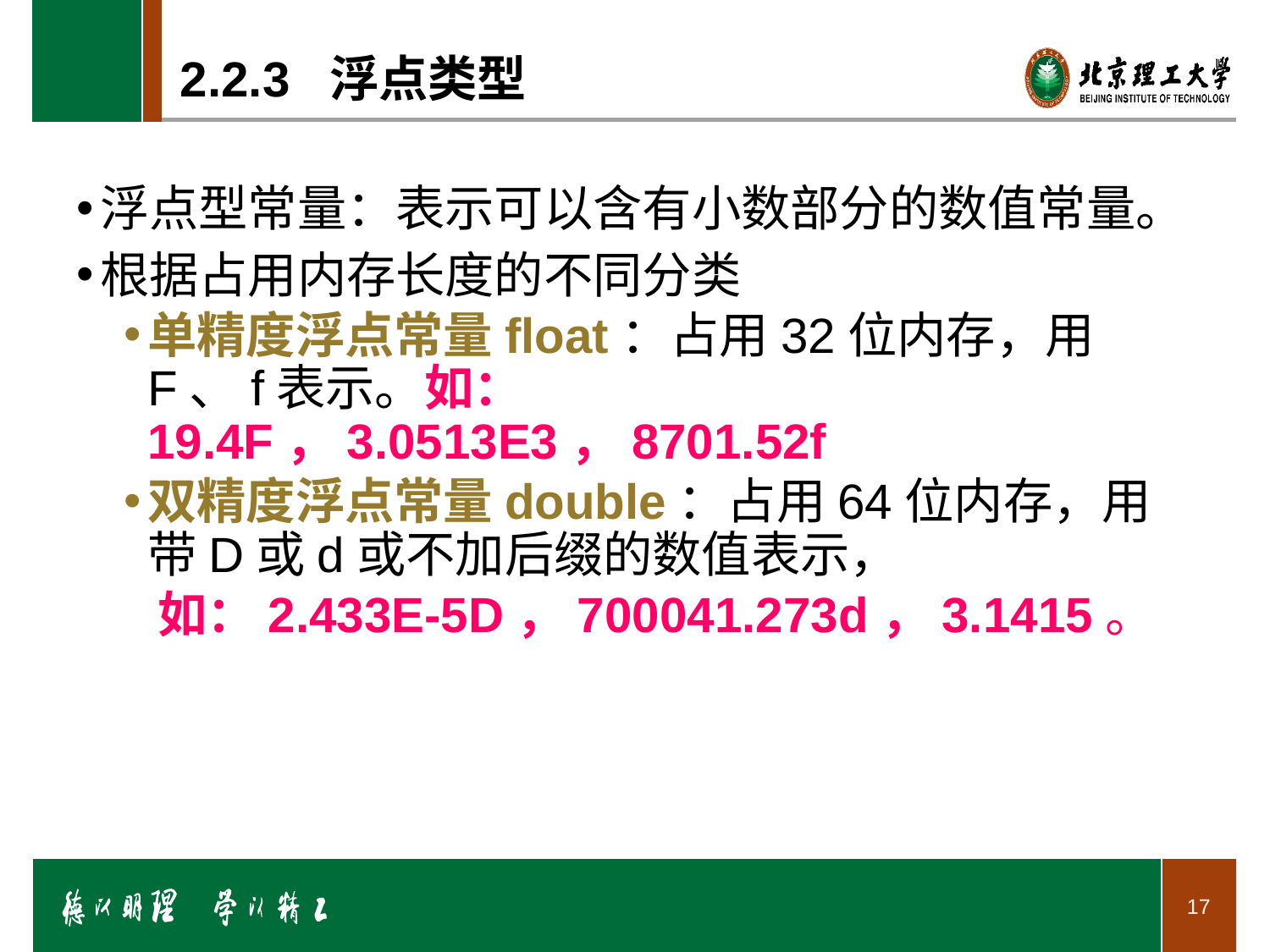

# 2.2.3  浮点类型
浮点型常量：表示可以含有小数部分的数值常量。
根据占用内存长度的不同分类
单精度浮点常量float：占用32位内存，用F、f表示。如：19.4F，3.0513E3，8701.52f
双精度浮点常量double：占用64位内存，用带D或d或不加后缀的数值表示，
  如：2.433E-5D，700041.273d，3.1415。